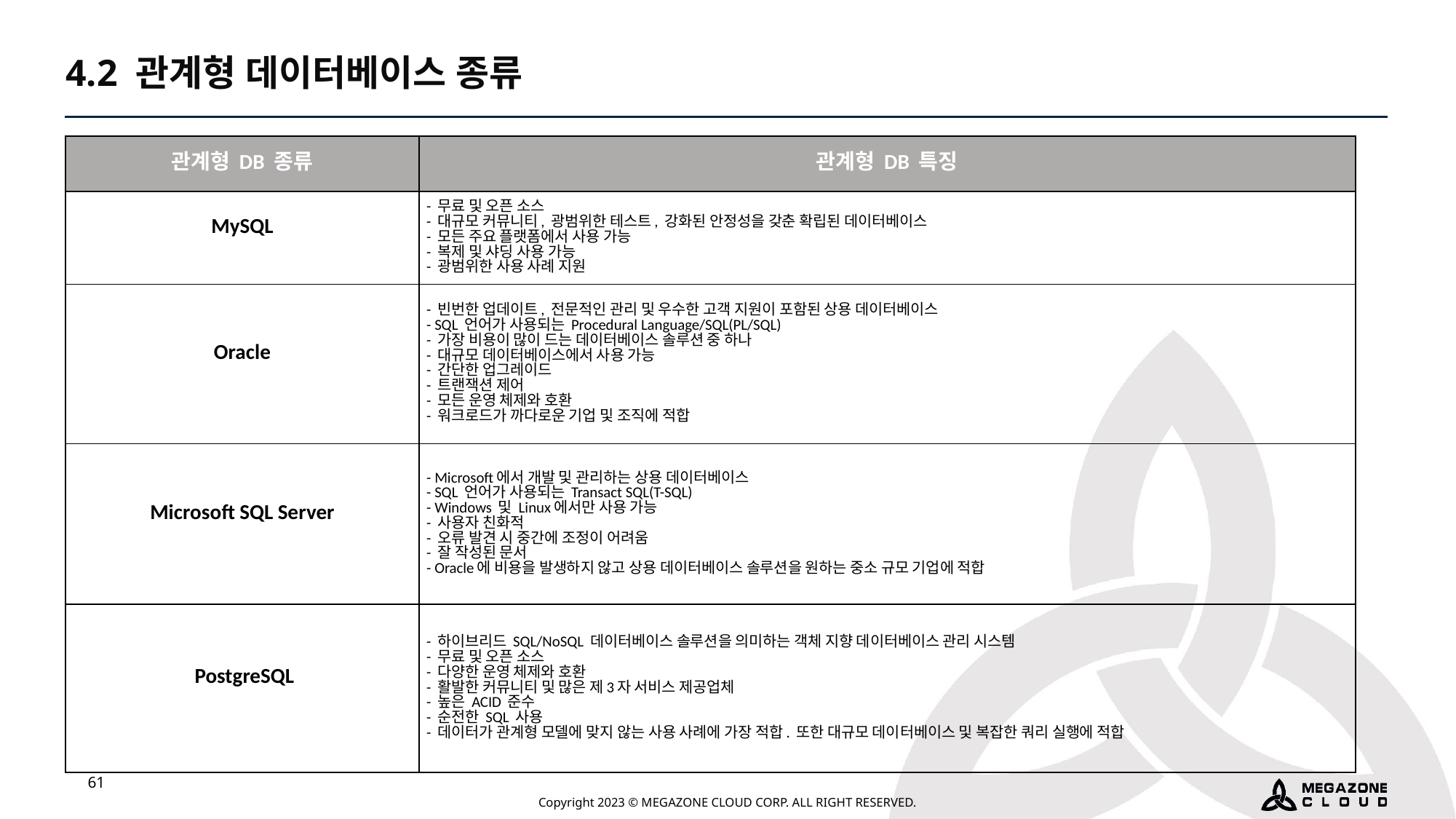

4.2 관계형 데이터베이스 종류
| 관계형 DB 종류 | 관계형 DB 특징 |
| --- | --- |
| MySQL | - 무료 및 오픈 소스  - 대규모 커뮤니티, 광범위한 테스트, 강화된 안정성을 갖춘 확립된 데이터베이스 - 모든 주요 플랫폼에서 사용 가능 - 복제 및 샤딩 사용 가능 - 광범위한 사용 사례 지원 |
| Oracle | - 빈번한 업데이트, 전문적인 관리 및 우수한 고객 지원이 포함된 상용 데이터베이스 - SQL 언어가 사용되는 Procedural Language/SQL(PL/SQL)  - 가장 비용이 많이 드는 데이터베이스 솔루션 중 하나  - 대규모 데이터베이스에서 사용 가능  - 간단한 업그레이드 - 트랜잭션 제어 - 모든 운영 체제와 호환 - 워크로드가 까다로운 기업 및 조직에 적합 |
| Microsoft SQL Server | - Microsoft에서 개발 및 관리하는 상용 데이터베이스 - SQL 언어가 사용되는 Transact SQL(T-SQL)  - Windows 및 Linux에서만 사용 가능  - 사용자 친화적 - 오류 발견 시 중간에 조정이 어려움 - 잘 작성된 문서 - Oracle에 비용을 발생하지 않고 상용 데이터베이스 솔루션을 원하는 중소 규모 기업에 적합 |
| PostgreSQL | - 하이브리드 SQL/NoSQL 데이터베이스 솔루션을 의미하는 객체 지향 데이터베이스 관리 시스템  - 무료 및 오픈 소스  - 다양한 운영 체제와 호환  - 활발한 커뮤니티 및 많은 제3자 서비스 제공업체  - 높은 ACID 준수  - 순전한 SQL 사용  - 데이터가 관계형 모델에 맞지 않는 사용 사례에 가장 적합. 또한 대규모 데이터베이스 및 복잡한 쿼리 실행에 적합 |